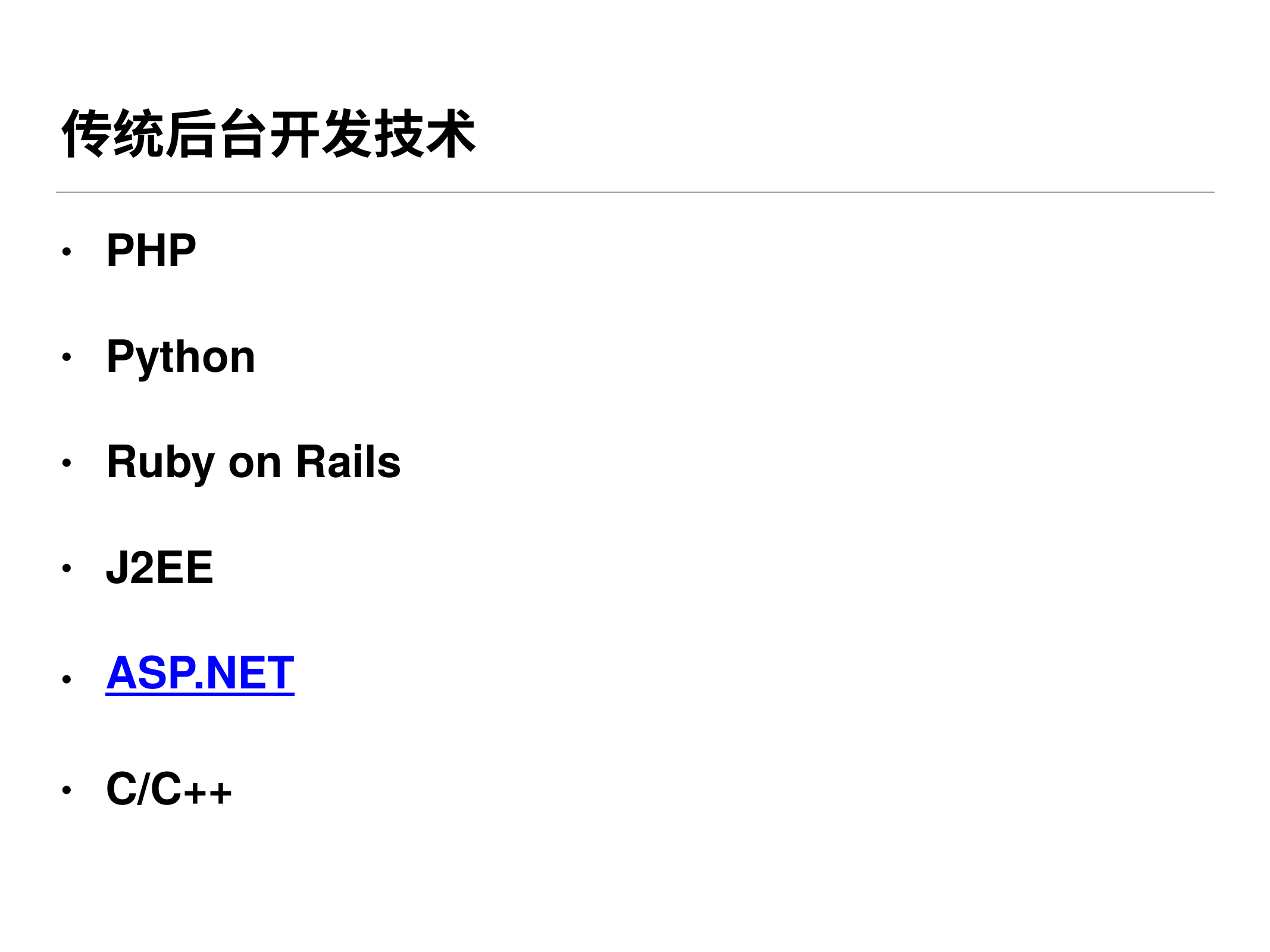

# 传统后台开发技术
PHP
Python
Ruby on Rails
J2EE
ASP.NET
C/C++